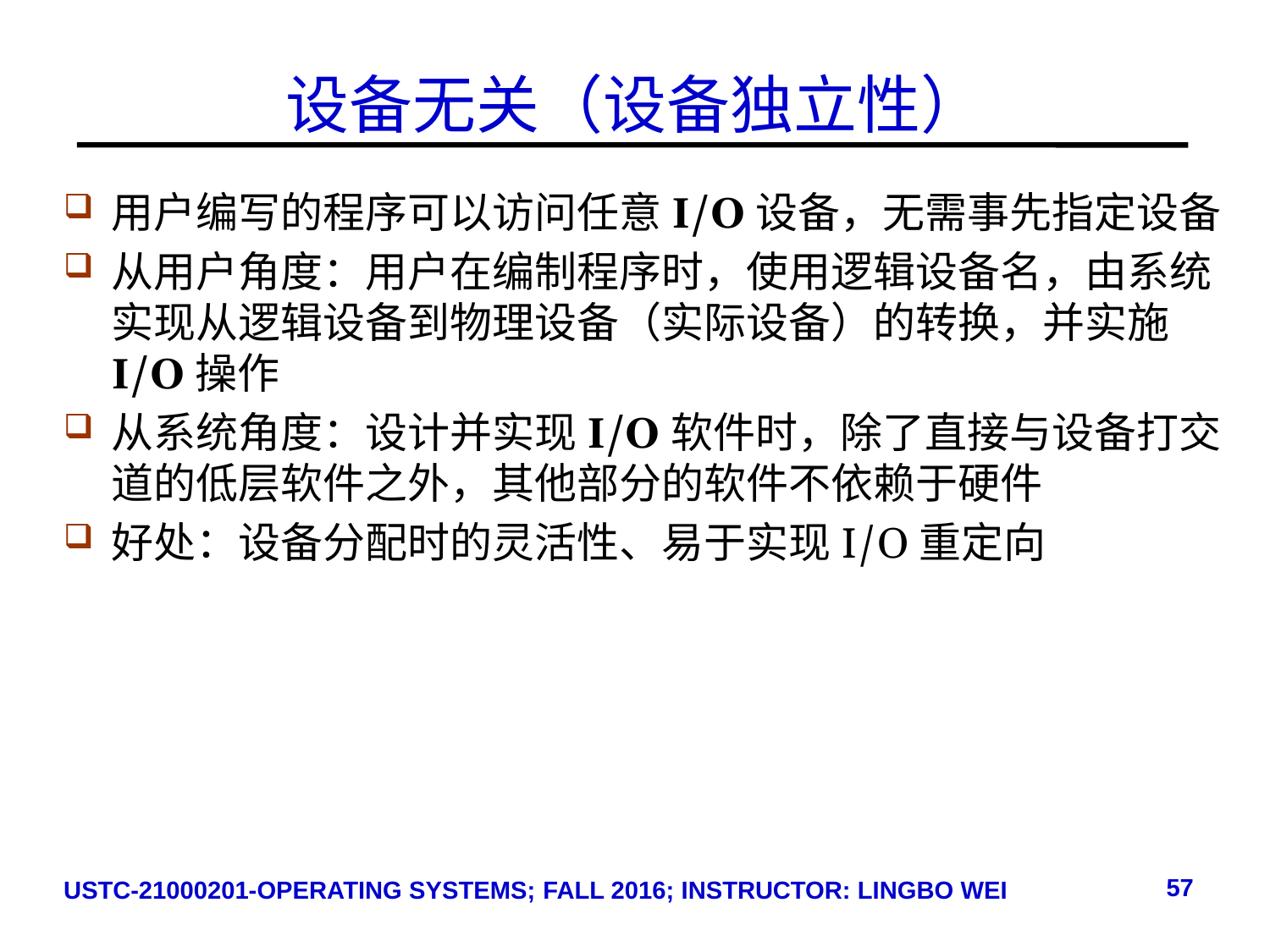

# 设备无关（设备独立性）
用户编写的程序可以访问任意I/O设备，无需事先指定设备
从用户角度：用户在编制程序时，使用逻辑设备名，由系统实现从逻辑设备到物理设备（实际设备）的转换，并实施I/O操作
从系统角度：设计并实现I/O软件时，除了直接与设备打交道的低层软件之外，其他部分的软件不依赖于硬件
好处：设备分配时的灵活性、易于实现I/O重定向
57
USTC-21000201-OPERATING SYSTEMS; FALL 2016; INSTRUCTOR: LINGBO WEI